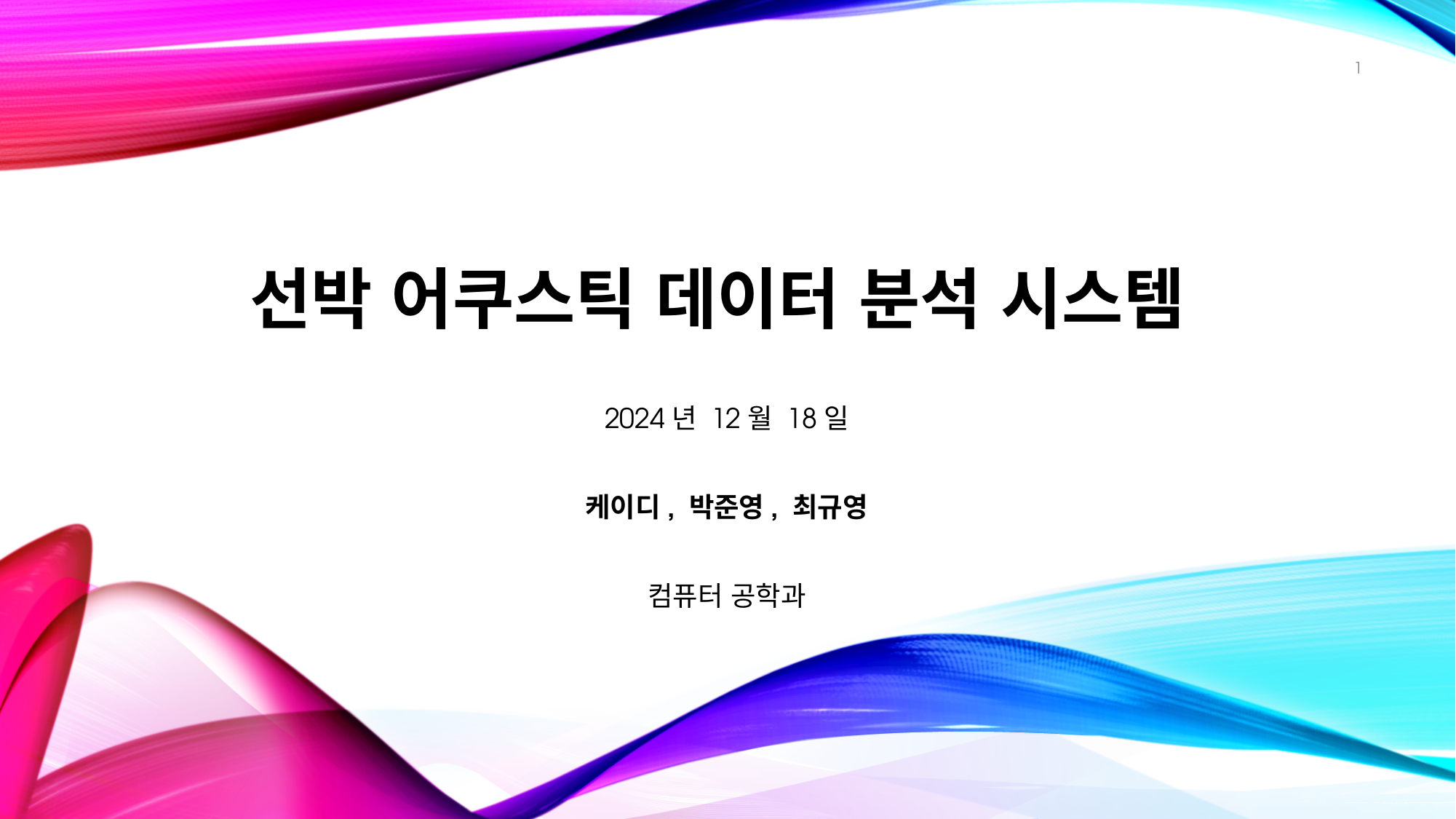

1
# 선박 어쿠스틱 데이터 분석 시스템
2024년 12월 18일

케이디, 박준영, 최규영

컴퓨터 공학과